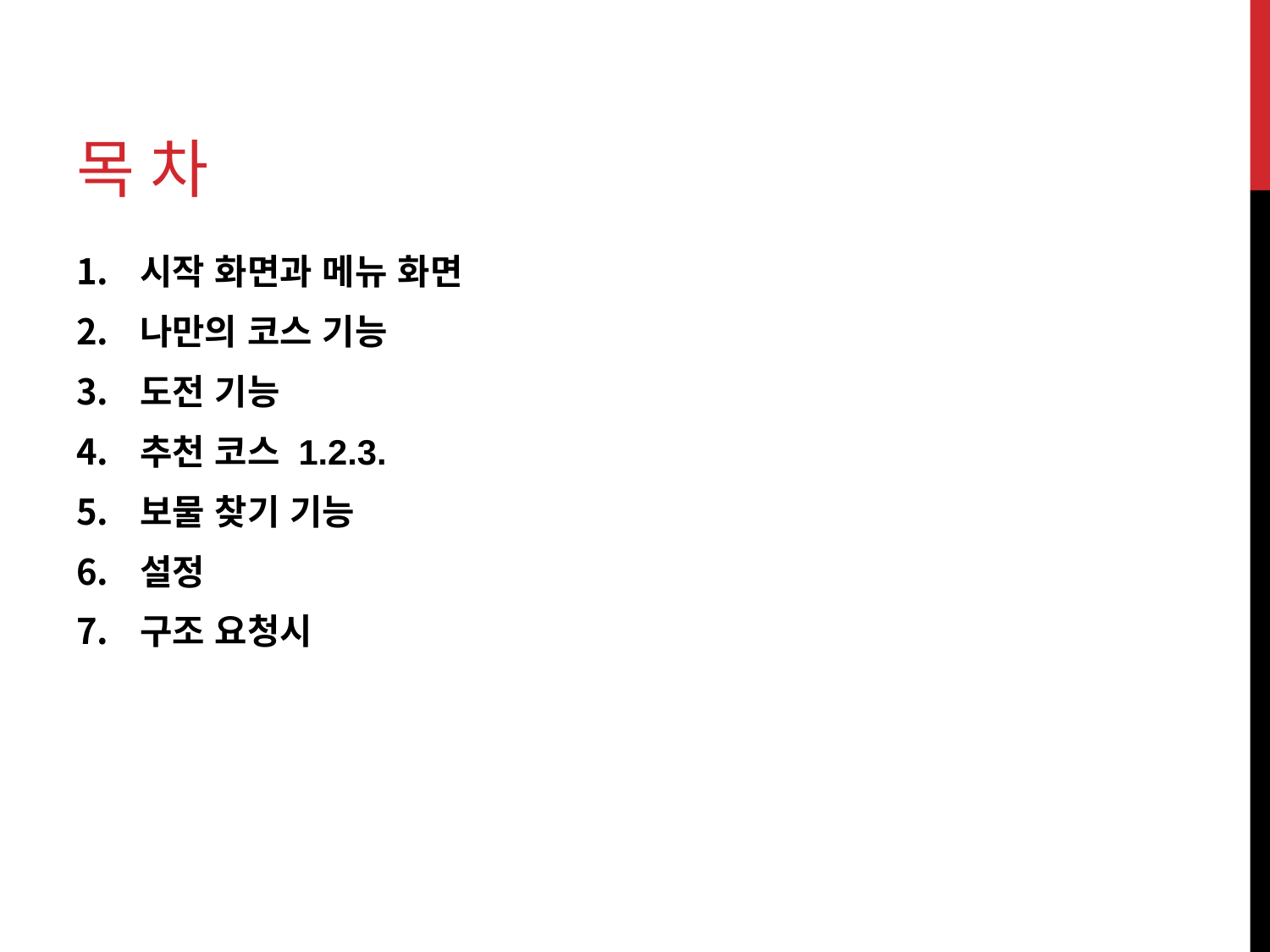

# 목 차
시작 화면과 메뉴 화면
나만의 코스 기능
도전 기능
추천 코스 1.2.3.
보물 찾기 기능
설정
구조 요청시